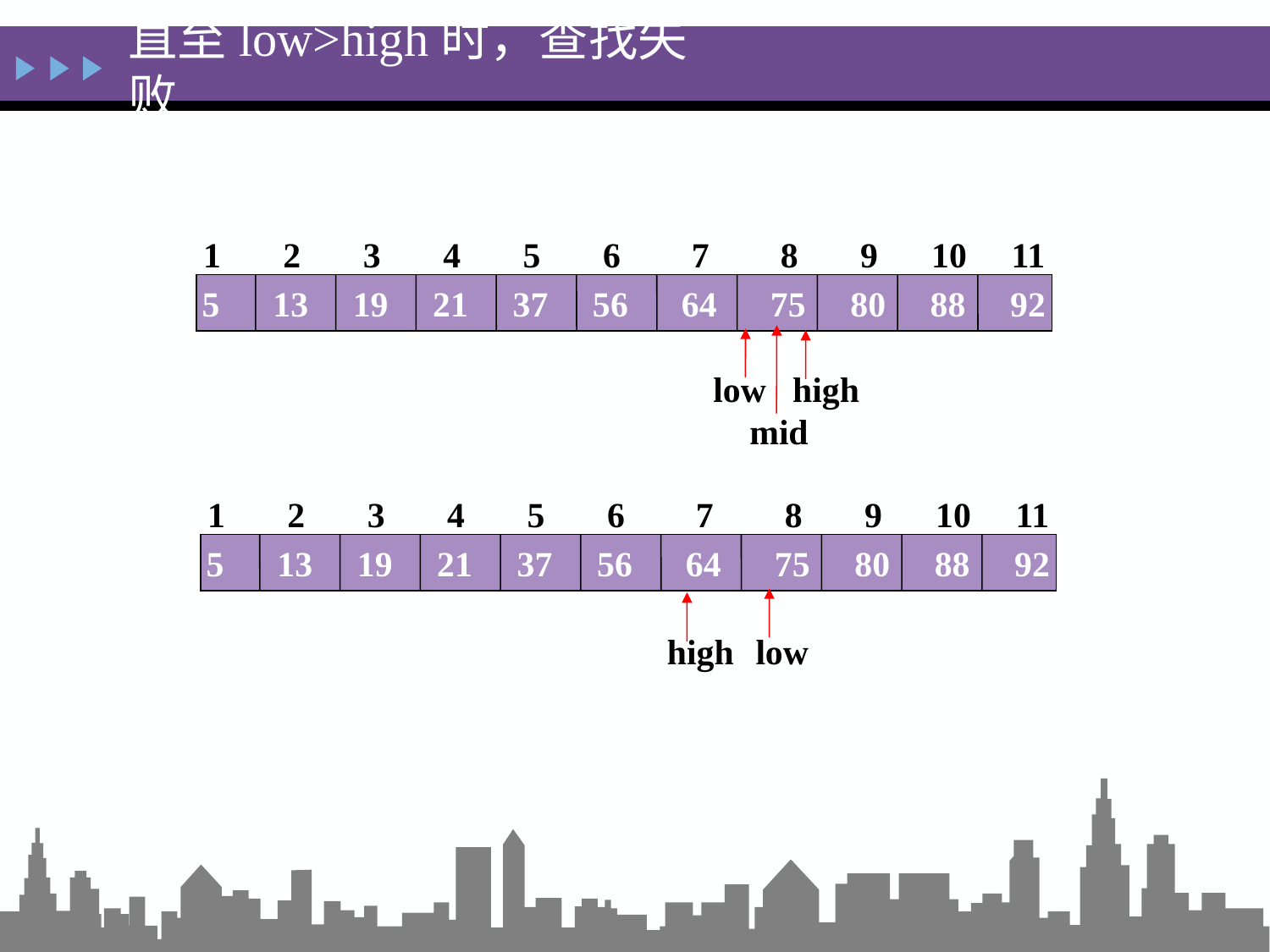

直至low>high时，查找失败
1       2       3       4       5       6        7        8       9      10     11

5      13     19     21     37     56      64      75     80     88     92

low

high
mid
1       2       3       4       5       6        7        8       9      10     11

5      13     19     21     37     56      64      75     80     88     92

low

high